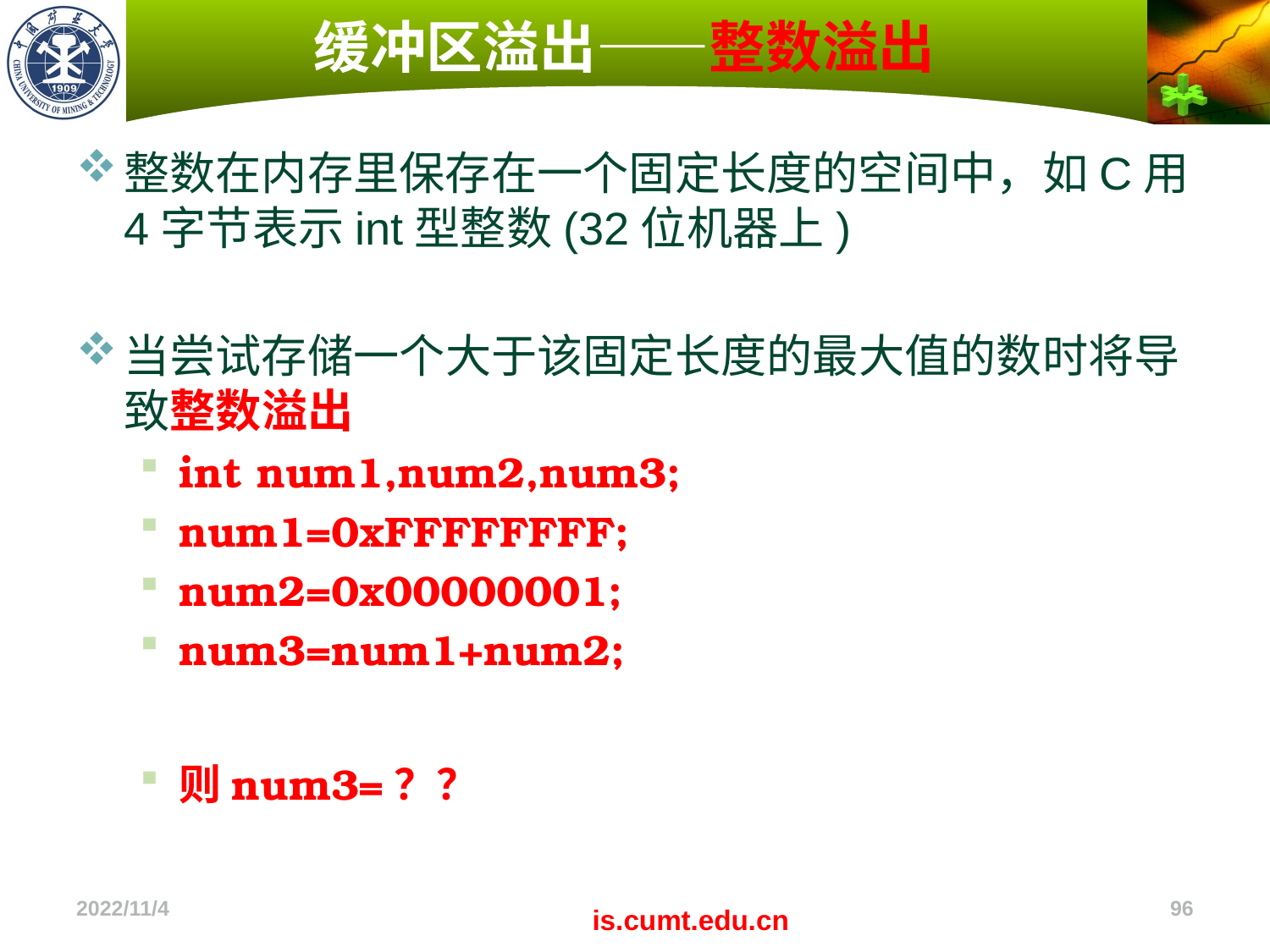

# 缓冲区溢出——整数溢出
整数在内存里保存在一个固定长度的空间中，如C用4字节表示int型整数(32位机器上)

当尝试存储一个大于该固定长度的最大值的数时将导致整数溢出
int num1,num2,num3;
num1=0xFFFFFFFF;
num2=0x00000001;
num3=num1+num2;

则num3=？？

2022/11/4
96
is.cumt.edu.cn